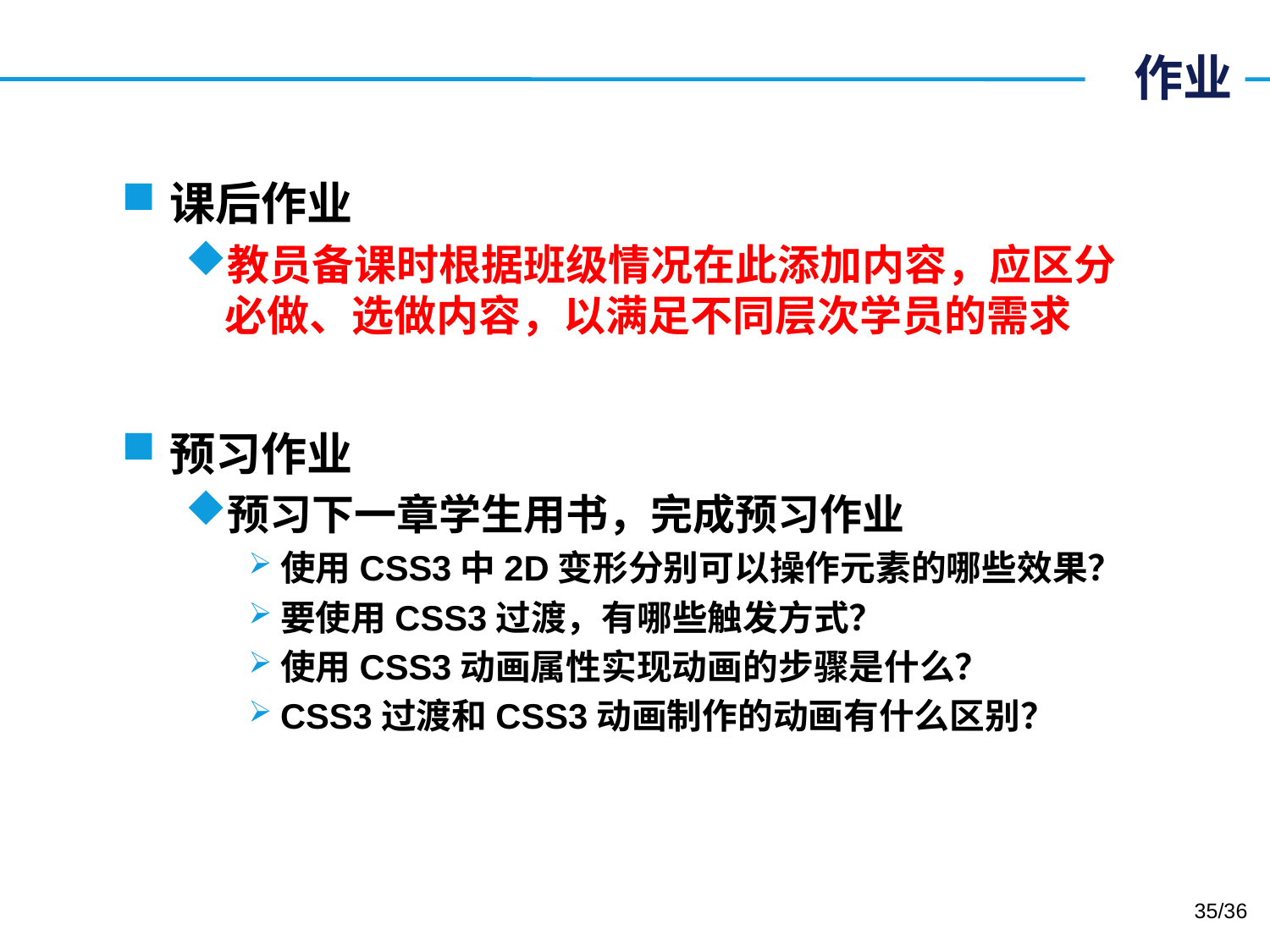

# 作业
课后作业
教员备课时根据班级情况在此添加内容，应区分必做、选做内容，以满足不同层次学员的需求

预习作业
预习下一章学生用书，完成预习作业
使用CSS3中2D变形分别可以操作元素的哪些效果？
要使用CSS3过渡，有哪些触发方式？
使用CSS3动画属性实现动画的步骤是什么？
CSS3过渡和CSS3动画制作的动画有什么区别？
35/36